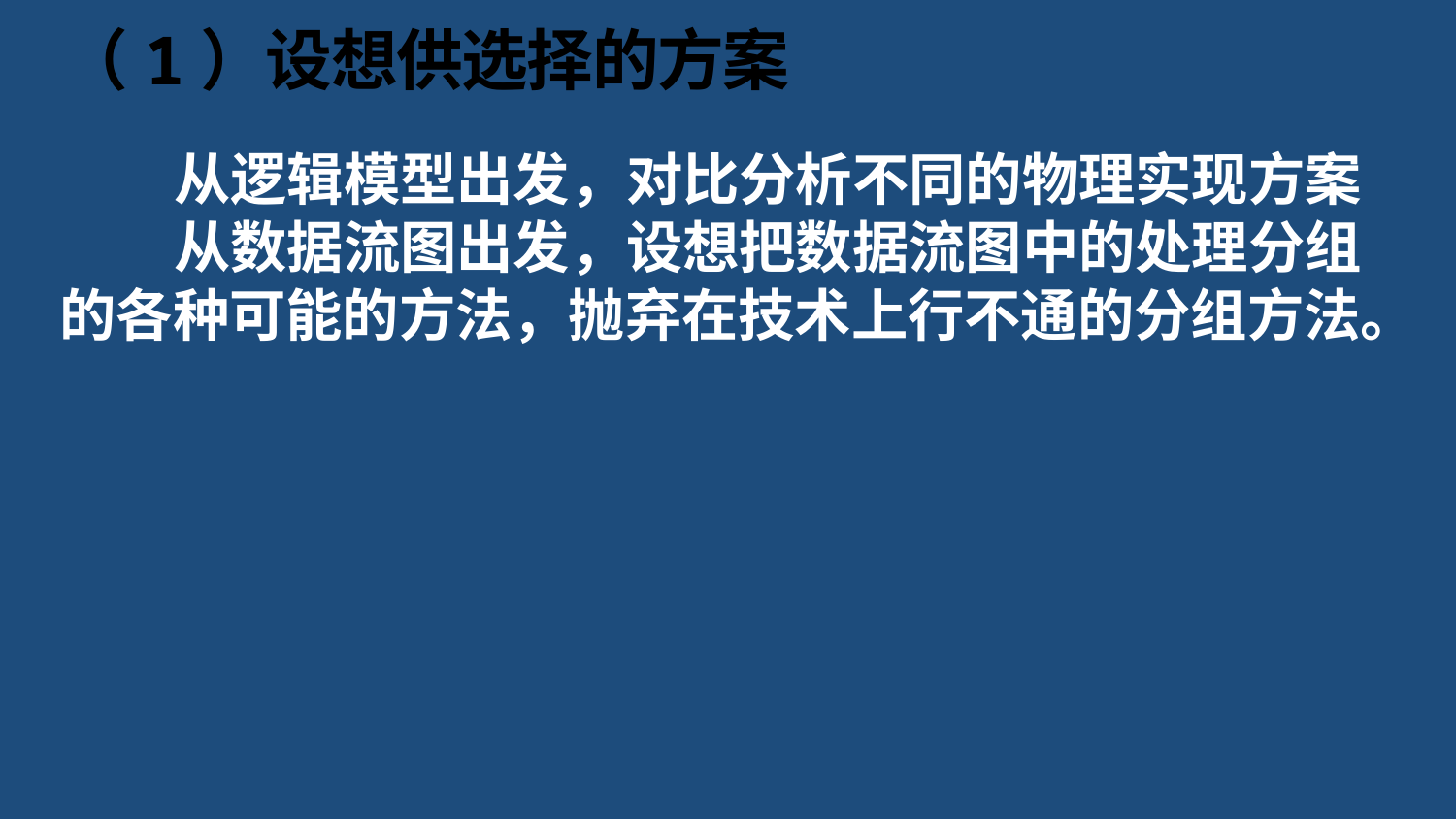

# （1）设想供选择的方案
从逻辑模型出发，对比分析不同的物理实现方案
从数据流图出发，设想把数据流图中的处理分组的各种可能的方法，抛弃在技术上行不通的分组方法。